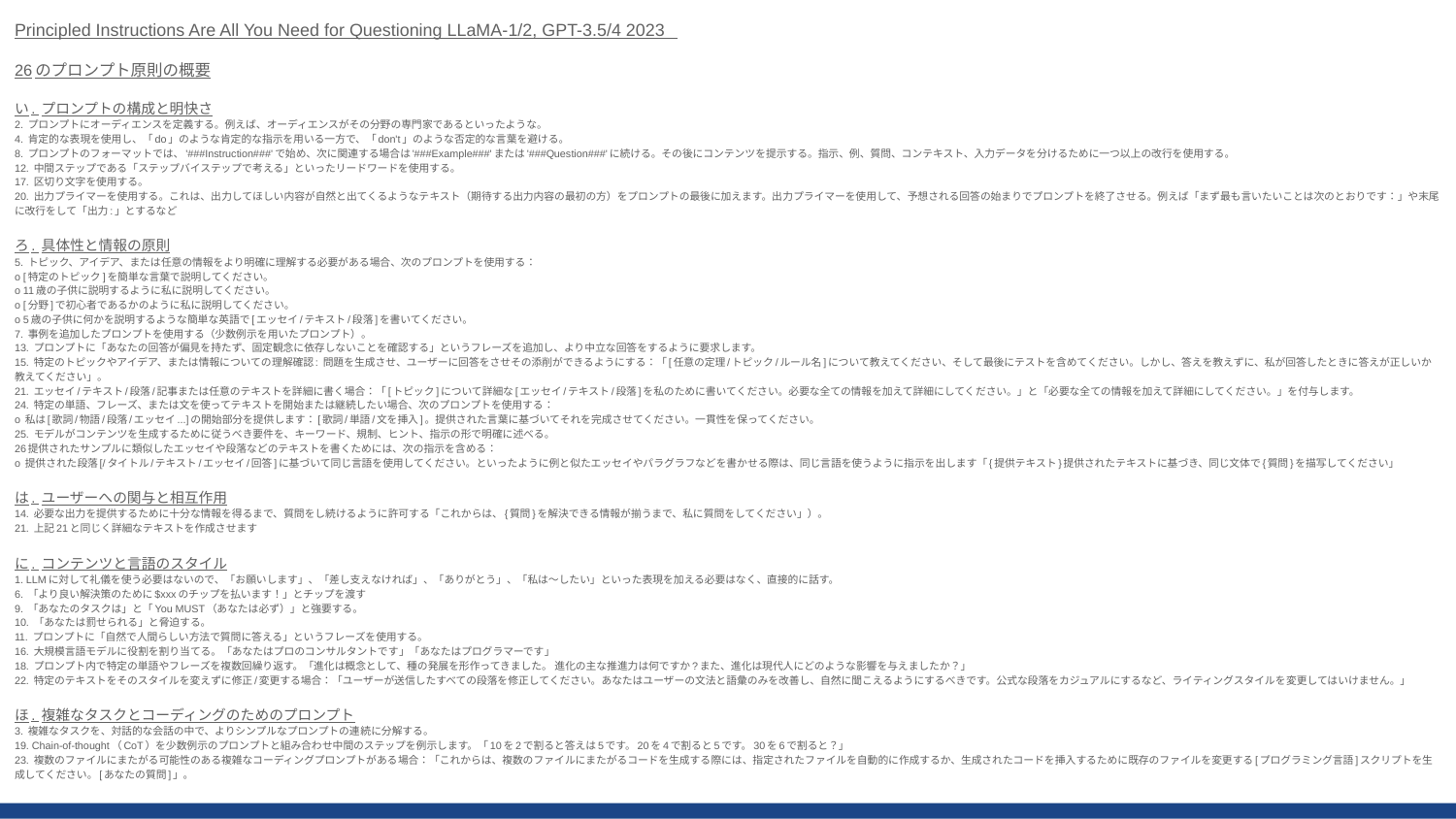

Principled Instructions Are All You Need for Questioning LLaMA-1/2, GPT-3.5/4 2023
26のプロンプト原則の概要
い. プロンプトの構成と明快さ
2. プロンプトにオーディエンスを定義する。例えば、オーディエンスがその分野の専門家であるといったような。
4. 肯定的な表現を使用し、「do」のような肯定的な指示を用いる一方で、「don't」のような否定的な言葉を避ける。
8. プロンプトのフォーマットでは、'###Instruction###'で始め、次に関連する場合は'###Example###'または'###Question###'に続ける。その後にコンテンツを提示する。指示、例、質問、コンテキスト、入力データを分けるために一つ以上の改行を使用する。
12. 中間ステップである「ステップバイステップで考える」といったリードワードを使用する。
17. 区切り文字を使用する。
20. 出力プライマーを使用する。これは、出力してほしい内容が自然と出てくるようなテキスト（期待する出力内容の最初の方）をプロンプトの最後に加えます。出力プライマーを使用して、予想される回答の始まりでプロンプトを終了させる。例えば「まず最も言いたいことは次のとおりです：」や末尾に改行をして「出力:」とするなど
ろ. 具体性と情報の原則
5. トピック、アイデア、または任意の情報をより明確に理解する必要がある場合、次のプロンプトを使用する：
o [特定のトピック]を簡単な言葉で説明してください。
o 11歳の子供に説明するように私に説明してください。
o [分野]で初心者であるかのように私に説明してください。
o 5歳の子供に何かを説明するような簡単な英語で[エッセイ/テキスト/段落]を書いてください。
7. 事例を追加したプロンプトを使用する（少数例示を用いたプロンプト）。
13. プロンプトに「あなたの回答が偏見を持たず、固定観念に依存しないことを確認する」というフレーズを追加し、より中立な回答をするように要求します。
15. 特定のトピックやアイデア、または情報についての理解確認: 問題を生成させ、ユーザーに回答をさせその添削ができるようにする：「[任意の定理/トピック/ルール名]について教えてください、そして最後にテストを含めてください。しかし、答えを教えずに、私が回答したときに答えが正しいか教えてください」。
21. エッセイ/テキスト/段落/記事または任意のテキストを詳細に書く場合：「[トピック]について詳細な[エッセイ/テキスト/段落]を私のために書いてください。必要な全ての情報を加えて詳細にしてください。」と「必要な全ての情報を加えて詳細にしてください。」を付与します。
24. 特定の単語、フレーズ、または文を使ってテキストを開始または継続したい場合、次のプロンプトを使用する：
o 私は[歌詞/物語/段落/エッセイ...]の開始部分を提供します：[歌詞/単語/文を挿入]。提供された言葉に基づいてそれを完成させてください。一貫性を保ってください。
25. モデルがコンテンツを生成するために従うべき要件を、キーワード、規制、ヒント、指示の形で明確に述べる。
26提供されたサンプルに類似したエッセイや段落などのテキストを書くためには、次の指示を含める：
o 提供された段落[/タイトル/テキスト/エッセイ/回答]に基づいて同じ言語を使用してください。といったように例と似たエッセイやパラグラフなどを書かせる際は、同じ言語を使うように指示を出します「{提供テキスト}提供されたテキストに基づき、同じ文体で{質問}を描写してください」
は. ユーザーへの関与と相互作用
14. 必要な出力を提供するために十分な情報を得るまで、質問をし続けるように許可する「これからは、{質問}を解決できる情報が揃うまで、私に質問をしてください」）。
21. 上記21と同じく詳細なテキストを作成させます
に. コンテンツと言語のスタイル
1. LLMに対して礼儀を使う必要はないので、「お願いします」、「差し支えなければ」、「ありがとう」、「私は〜したい」といった表現を加える必要はなく、直接的に話す。
6. 「より良い解決策のために$xxxのチップを払います！」とチップを渡す
9. 「あなたのタスクは」と「You MUST（あなたは必ず）」と強要する。
10. 「あなたは罰せられる」と脅迫する。
11. プロンプトに「自然で人間らしい方法で質問に答える」というフレーズを使用する。
16. 大規模言語モデルに役割を割り当てる。「あなたはプロのコンサルタントです」「あなたはプログラマーです」
18. プロンプト内で特定の単語やフレーズを複数回繰り返す。「進化は概念として、種の発展を形作ってきました。 進化の主な推進力は何ですか?また、進化は現代人にどのような影響を与えましたか？」
22. 特定のテキストをそのスタイルを変えずに修正/変更する場合：「ユーザーが送信したすべての段落を修正してください。あなたはユーザーの文法と語彙のみを改善し、自然に聞こえるようにするべきです。公式な段落をカジュアルにするなど、ライティングスタイルを変更してはいけません。」
ほ. 複雑なタスクとコーディングのためのプロンプト
3. 複雑なタスクを、対話的な会話の中で、よりシンプルなプロンプトの連続に分解する。
19. Chain-of-thought（CoT）を少数例示のプロンプトと組み合わせ中間のステップを例示します。「10を2で割ると答えは5です。20を4で割ると5です。30を6で割ると？」
23. 複数のファイルにまたがる可能性のある複雑なコーディングプロンプトがある場合：「これからは、複数のファイルにまたがるコードを生成する際には、指定されたファイルを自動的に作成するか、生成されたコードを挿入するために既存のファイルを変更する[プログラミング言語]スクリプトを生成してください。[あなたの質問]」。